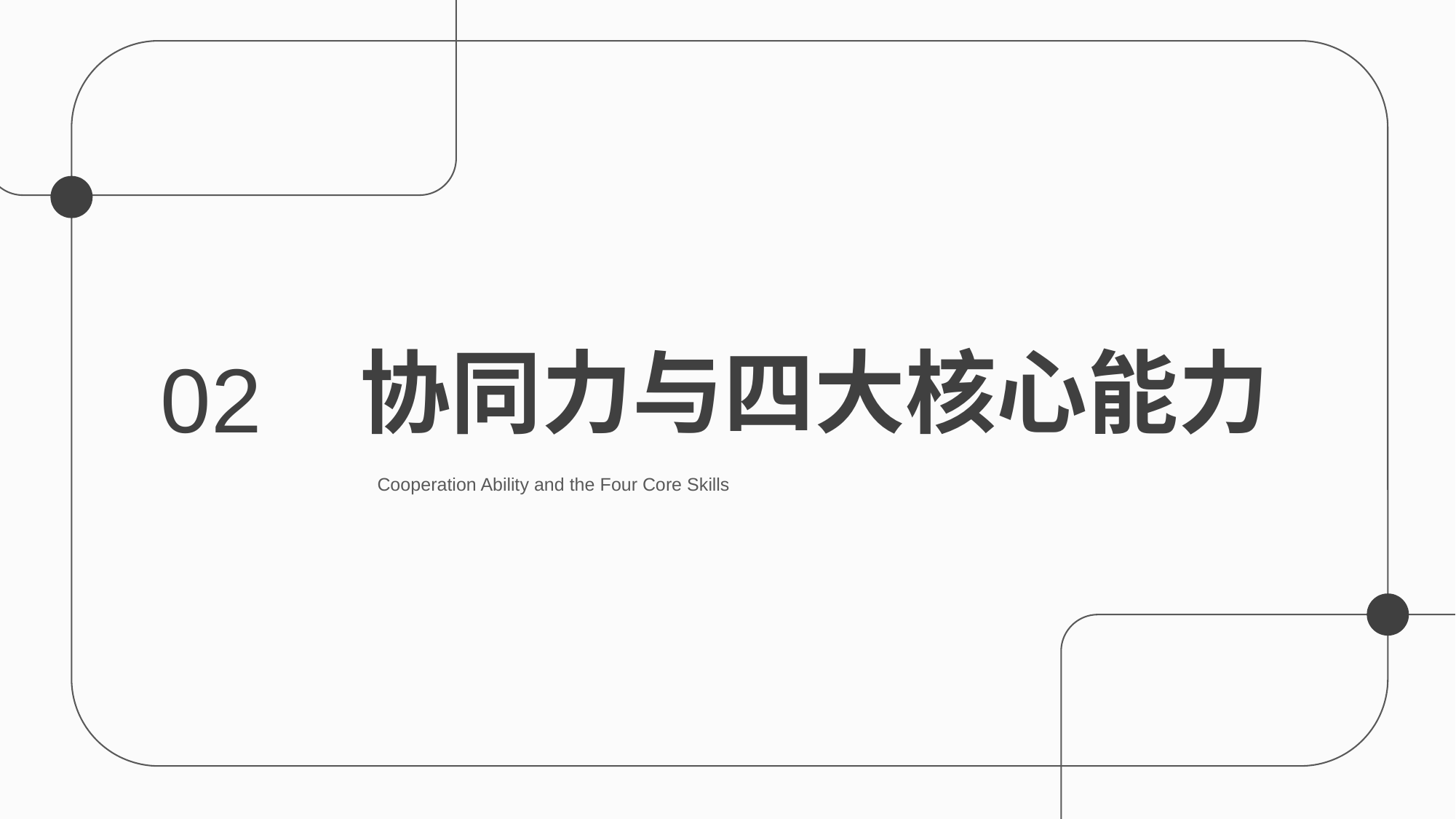

协同力与四大核心能力
02
Cooperation Ability and the Four Core Skills